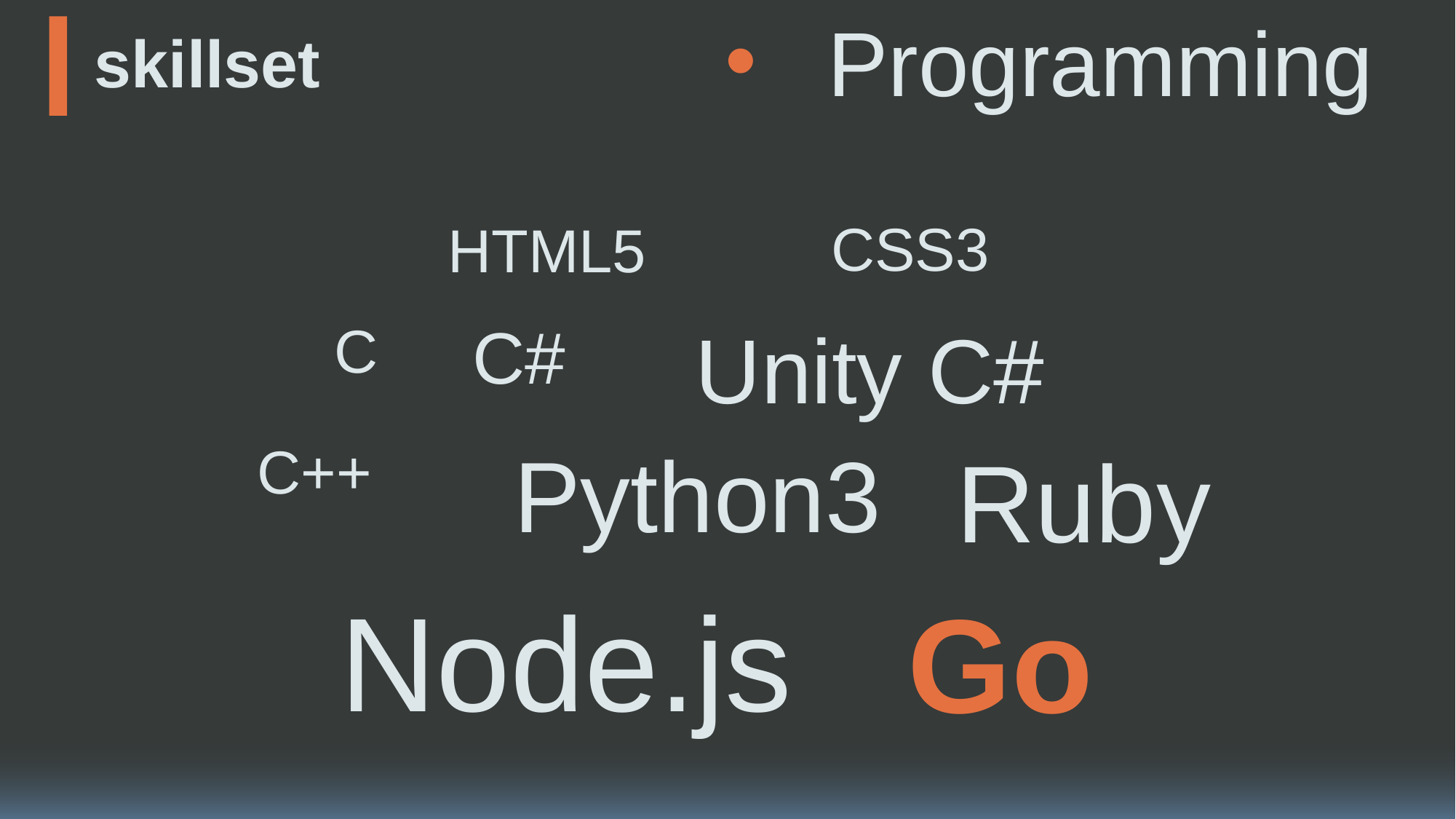

Programming
VR
# skillset
intro
CSS3
HTML5
C#
C
Unity C#
skillset
Python3
C++
Ruby
Node.js
Go
I hope you…
at last
Design
チョットデキル
Speaking
Other